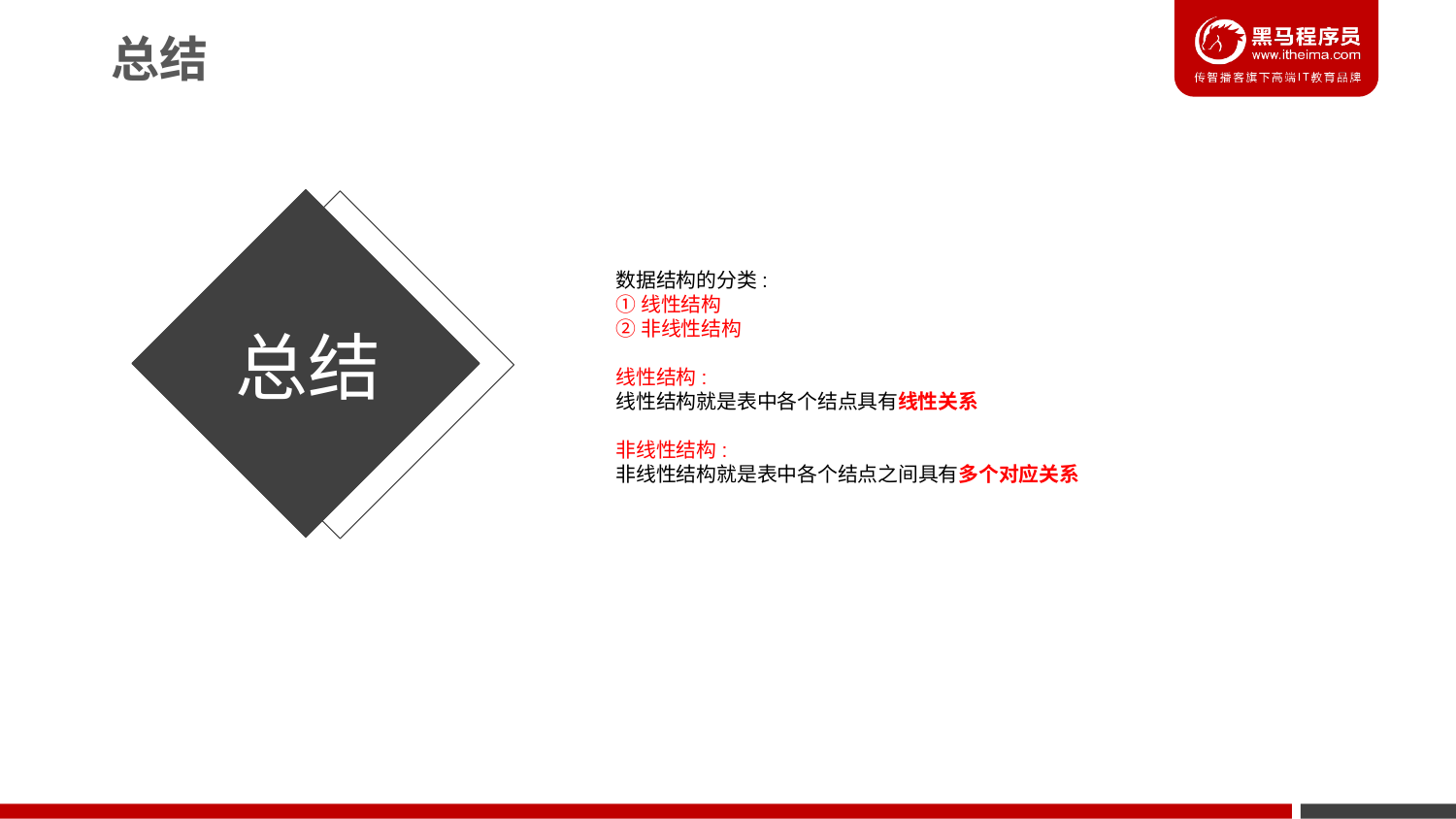

总结

数据结构的分类:
①线性结构
②非线性结构

线性结构:
线性结构就是表中各个结点具有线性关系

非线性结构:
非线性结构就是表中各个结点之间具有多个对应关系

总结